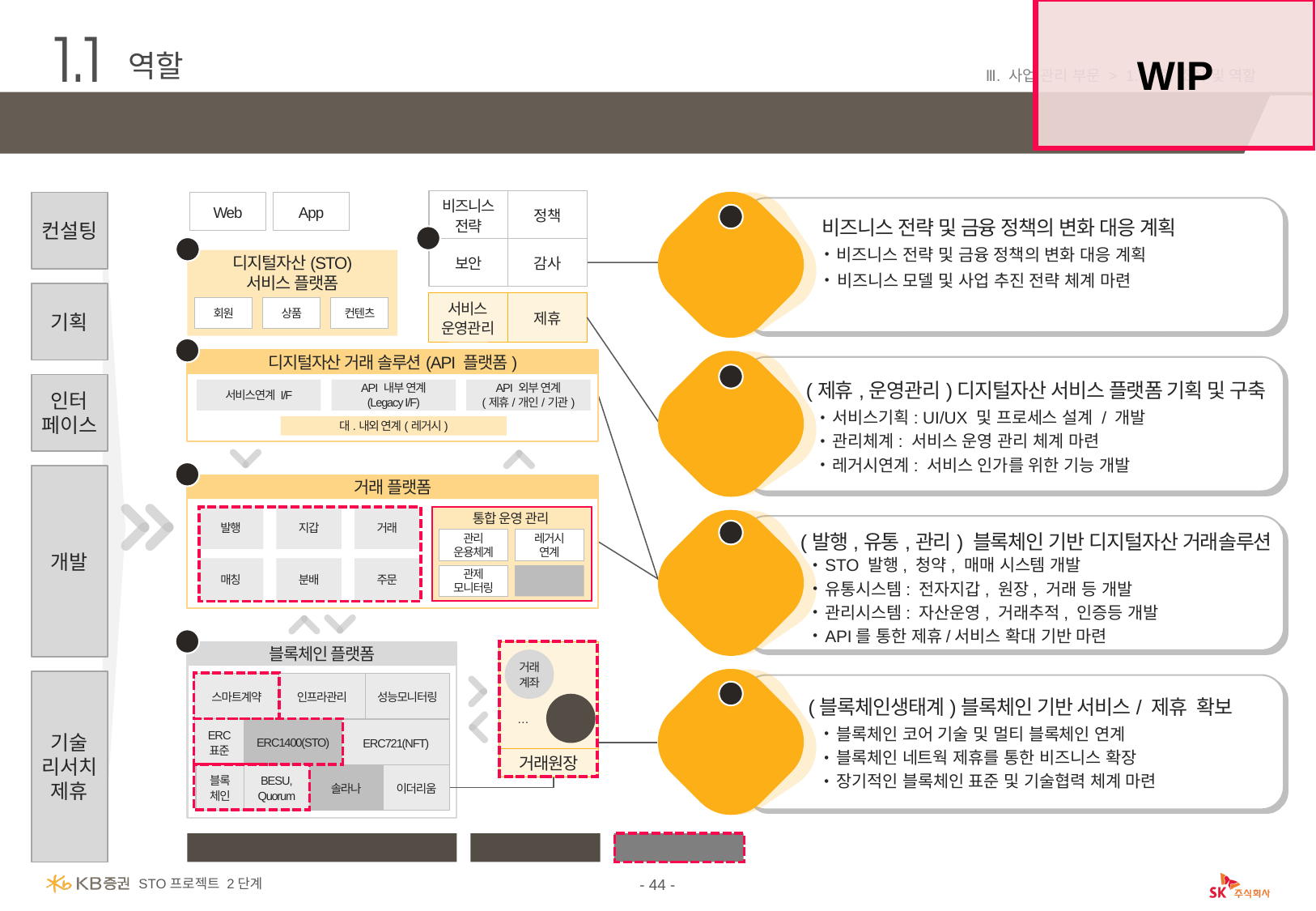

WIP
1.1
역할
Ⅲ. 사업 관리 부문 >  1. 수행 조직 및 역할
거버닝은 한줄로 작성 거버닝은 한줄로 작성 거버닝은 한줄로 작성

비즈니스
전략
정책
보안
감사
컨설팅
기획
인터
페이스
개발
기술
리서치
제휴
Web
App

1
비즈니스 전략 및 금융 정책의 변화 대응 계획
비즈니스 전략 및 금융 정책의 변화 대응 계획
비즈니스 모델 및 사업 추진 전략 체계 마련
1
2
INF

디지털자산(STO)
서비스 플랫폼
회원
상품
컨텐츠
컨설팅
서비스
운영관리
제휴
3

SK C&C
SI 구축 사업

디지털자산 거래 솔루션(API 플랫폼)
서비스연계 I/F
API 내부 연계
(Legacy I/F)
API 외부 연계
(제휴/개인/기관)
대.내외 연계(레거시)
2
(제휴,운영관리)디지털자산 서비스 플랫폼 기획 및 구축
서비스기획: UI/UX 및 프로세스 설계 / 개발
관리체계: 서비스 운영 관리 체계 마련
레거시연계: 서비스 인가를 위한 기능 개발

3

거래 플랫폼
통합 운영 관리

관리
운용체계
레거시
연계
관제
모니터링
통합
거래추적
발행
지갑
거래
매칭
분배
주문

 디지털
자산추진단

3
(발행,유통,관리) 블록체인 기반 디지털자산 거래솔루션
STO 발행, 청약, 매매 시스템 개발
유통시스템: 전자지갑, 원장, 거래 등 개발
관리시스템: 자산운영, 거래추적, 인증등 개발
API를 통한 제휴/서비스 확대 기반 마련

거래솔루션
4

블록체인 플랫폼

거래
계좌
…

거래
잔고
…
거래원장

스마트계약
인프라관리
성능모니터링
ERC
표준
ERC1400(STO)
ERC721(NFT)
블록
체인
BESU,
Quorum
솔라나
이더리움

4
(블록체인생태계)블록체인 기반 서비스/ 제휴  확보
블록체인 코어 기술 및 멀티 블록체인 연계
블록체인 네트웍 제휴를 통한 비즈니스 확장
장기적인 블록체인 표준 및 기술협력 체계 마련

추진단/
SK C&C

블록체인

Private/Public Cloud
On-Premise
1차 개발/구축